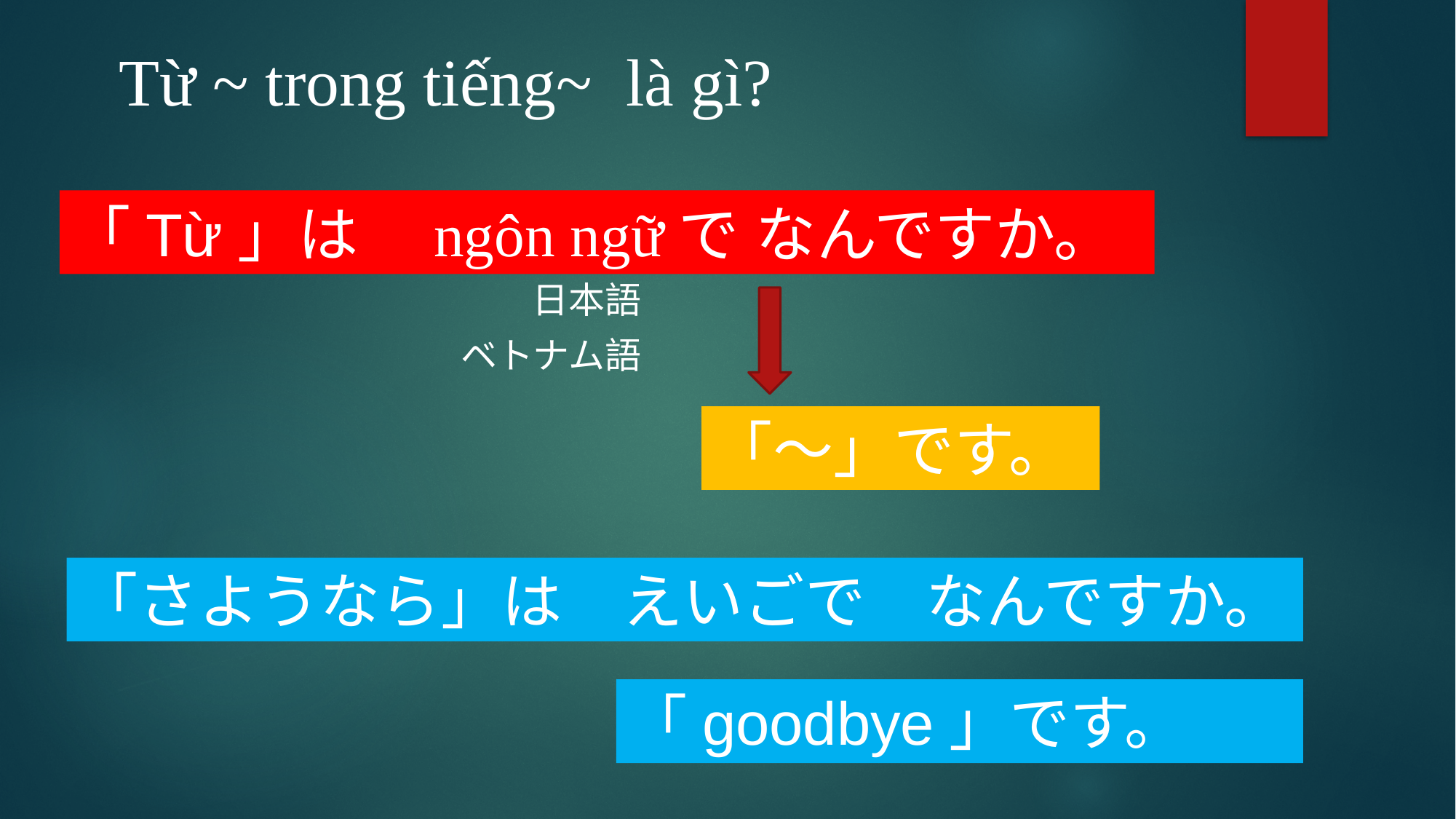

Từ ~ trong tiếng~  là gì?
「Từ」は　ngôn ngữで なんですか。
日本語

ベトナム語
「～」です。
「さようなら」は　えいごで　なんですか。
「goodbye」です。